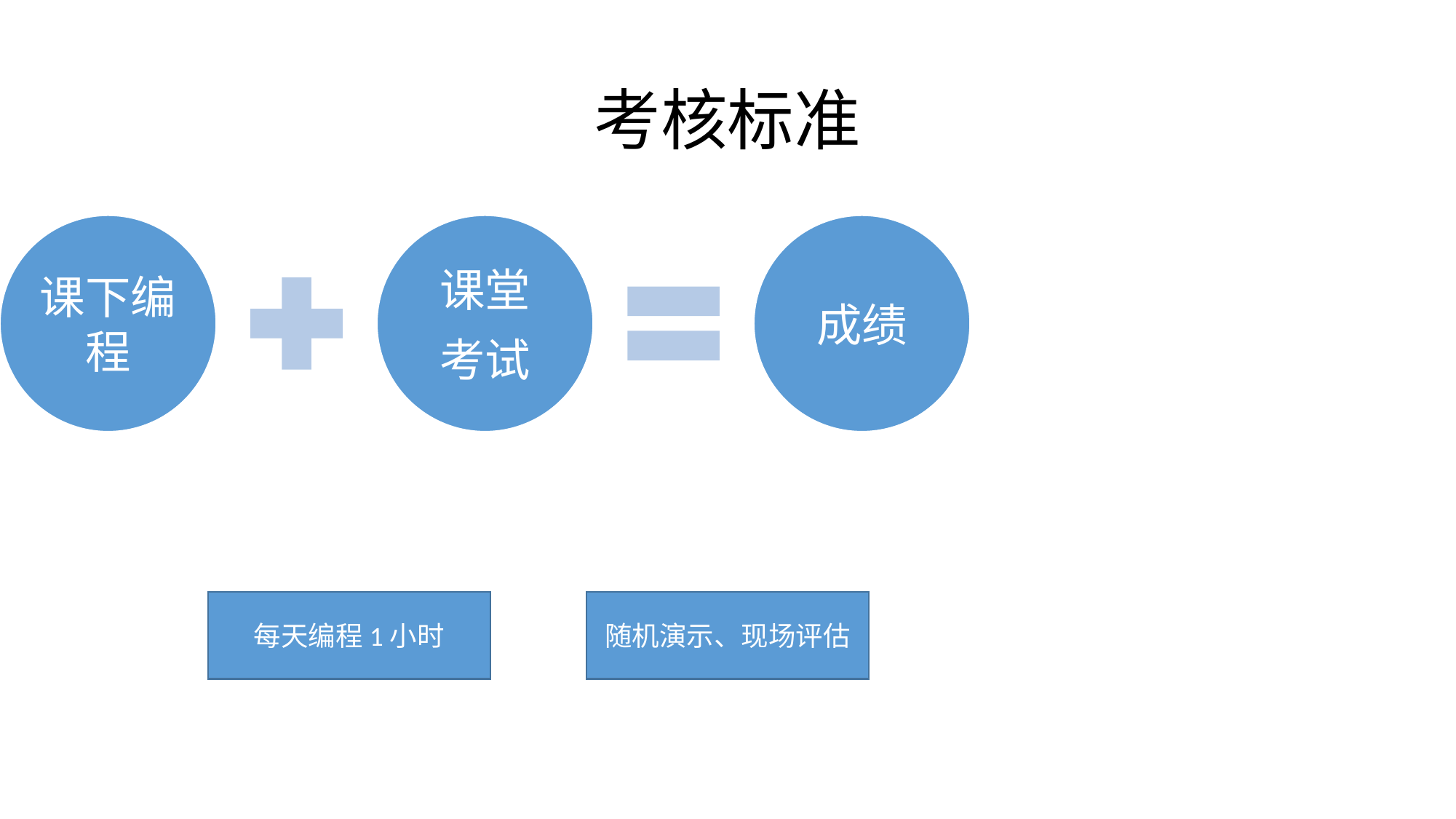

# 考核标准
课下编程

课堂
考试

成绩
每天编程1小时
随机演示、现场评估